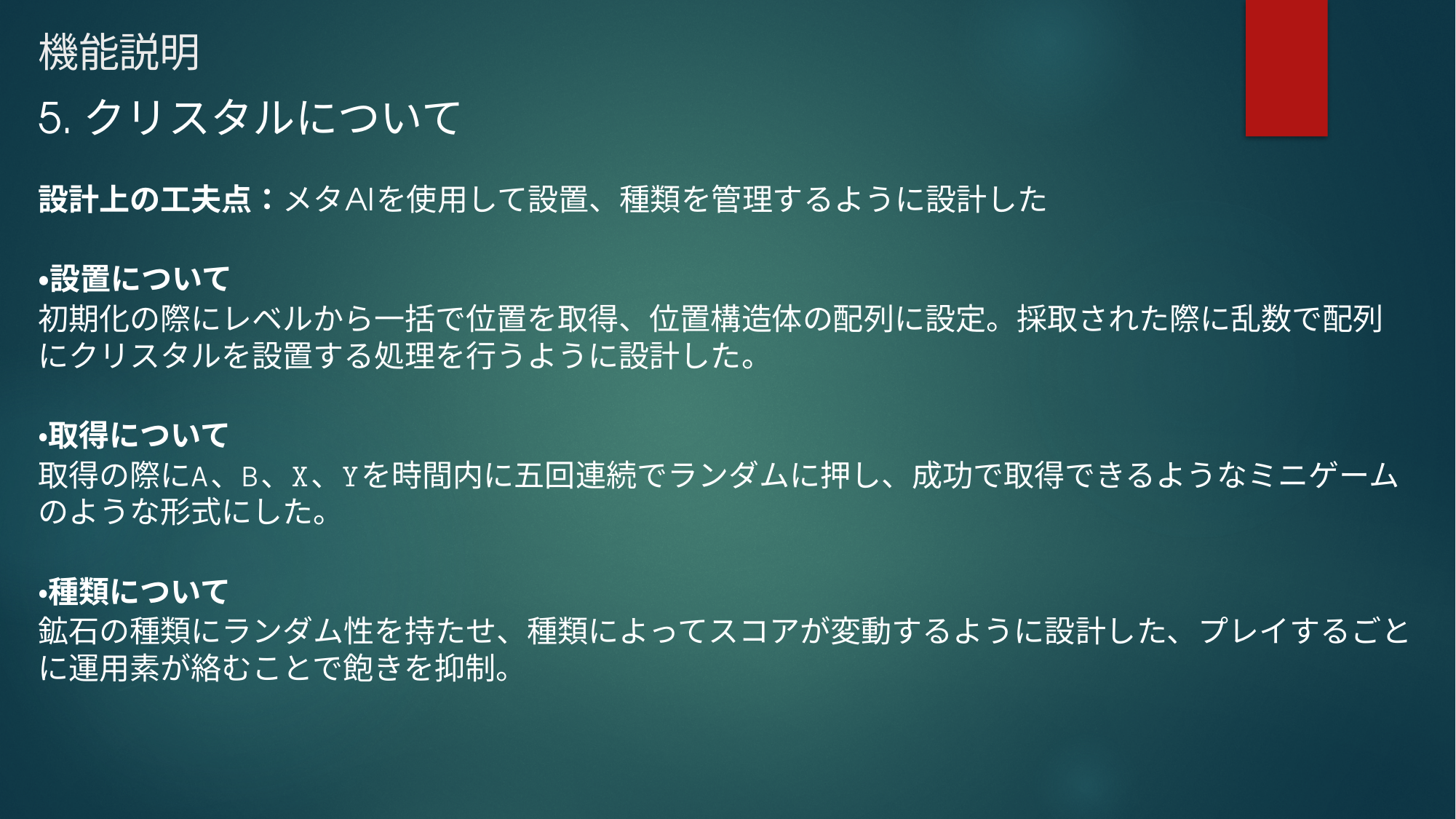

# 機能説明
5.クリスタルについて
設計上の工夫点：メタAIを使用して設置、種類を管理するように設計した

・設置について
初期化の際にレベルから一括で位置を取得、位置構造体の配列に設定。採取された際に乱数で配列にクリスタルを設置する処理を行うように設計した。

・取得について
取得の際にA、B、X、Yを時間内に五回連続でランダムに押し、成功で取得できるようなミニゲームのような形式にした。

・種類について
鉱石の種類にランダム性を持たせ、種類によってスコアが変動するように設計した、プレイするごとに運用素が絡むことで飽きを抑制。